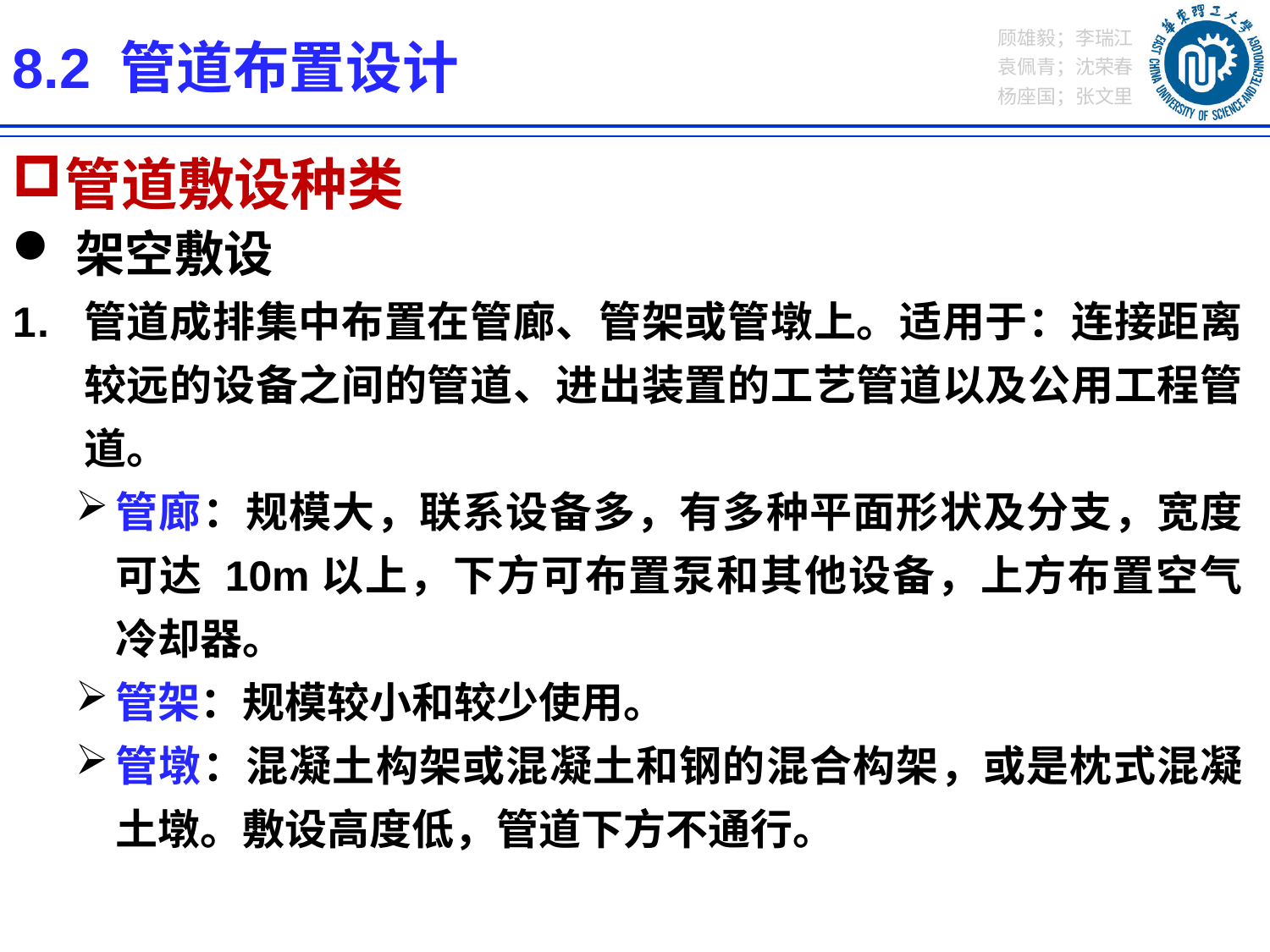

8.2 管道布置设计
管道敷设种类
架空敷设
管道成排集中布置在管廊、管架或管墩上。适用于：连接距离较远的设备之间的管道、进出装置的工艺管道以及公用工程管道。
管廊：规模大，联系设备多，有多种平面形状及分支，宽度可达 10m以上，下方可布置泵和其他设备，上方布置空气冷却器。
管架：规模较小和较少使用。
管墩：混凝土构架或混凝土和钢的混合构架，或是枕式混凝土墩。敷设高度低，管道下方不通行。